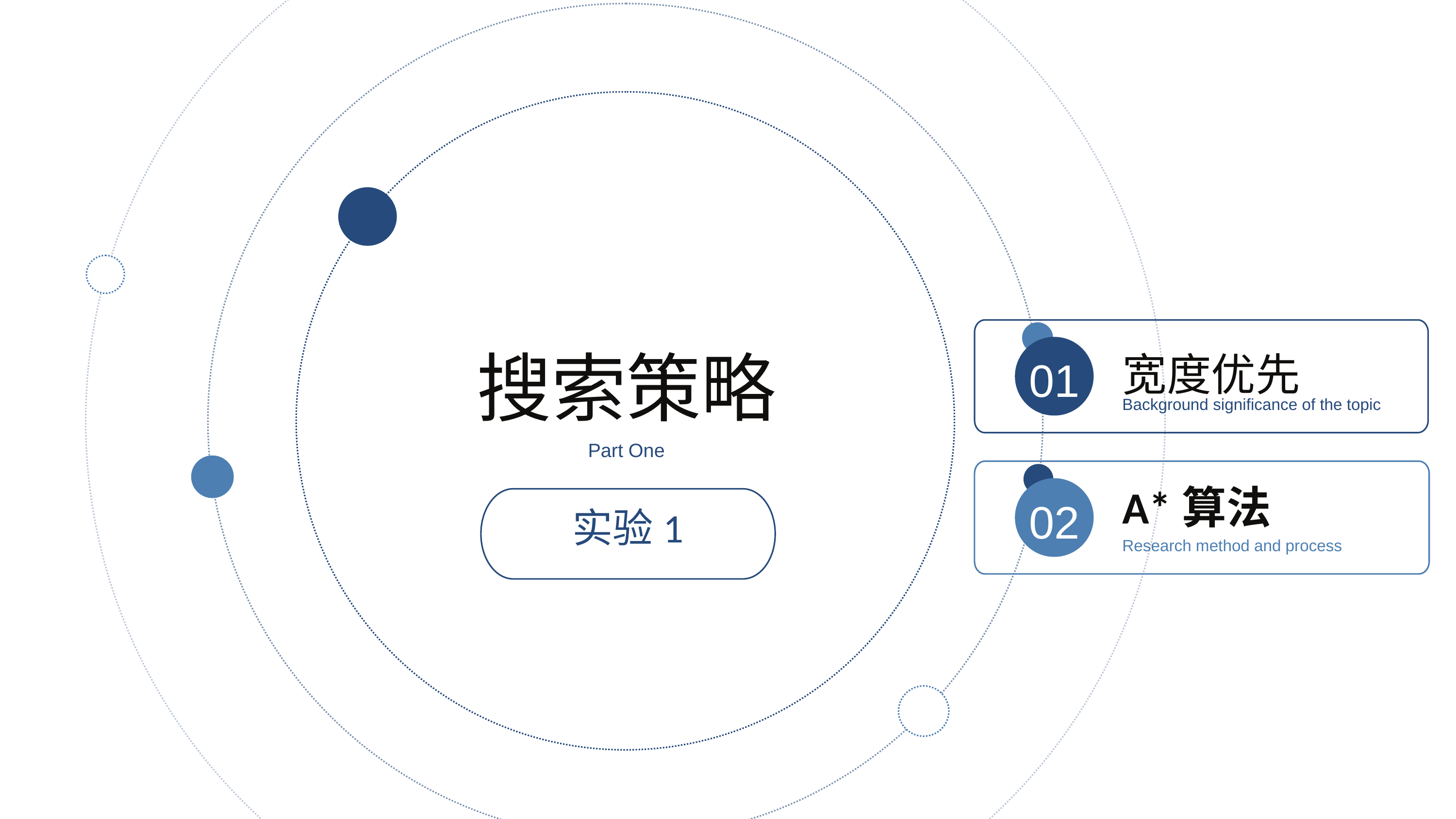

宽度优先
01
Background significance of the topic

A*算法
02
Research method and process
搜索策略

Part One

实验1